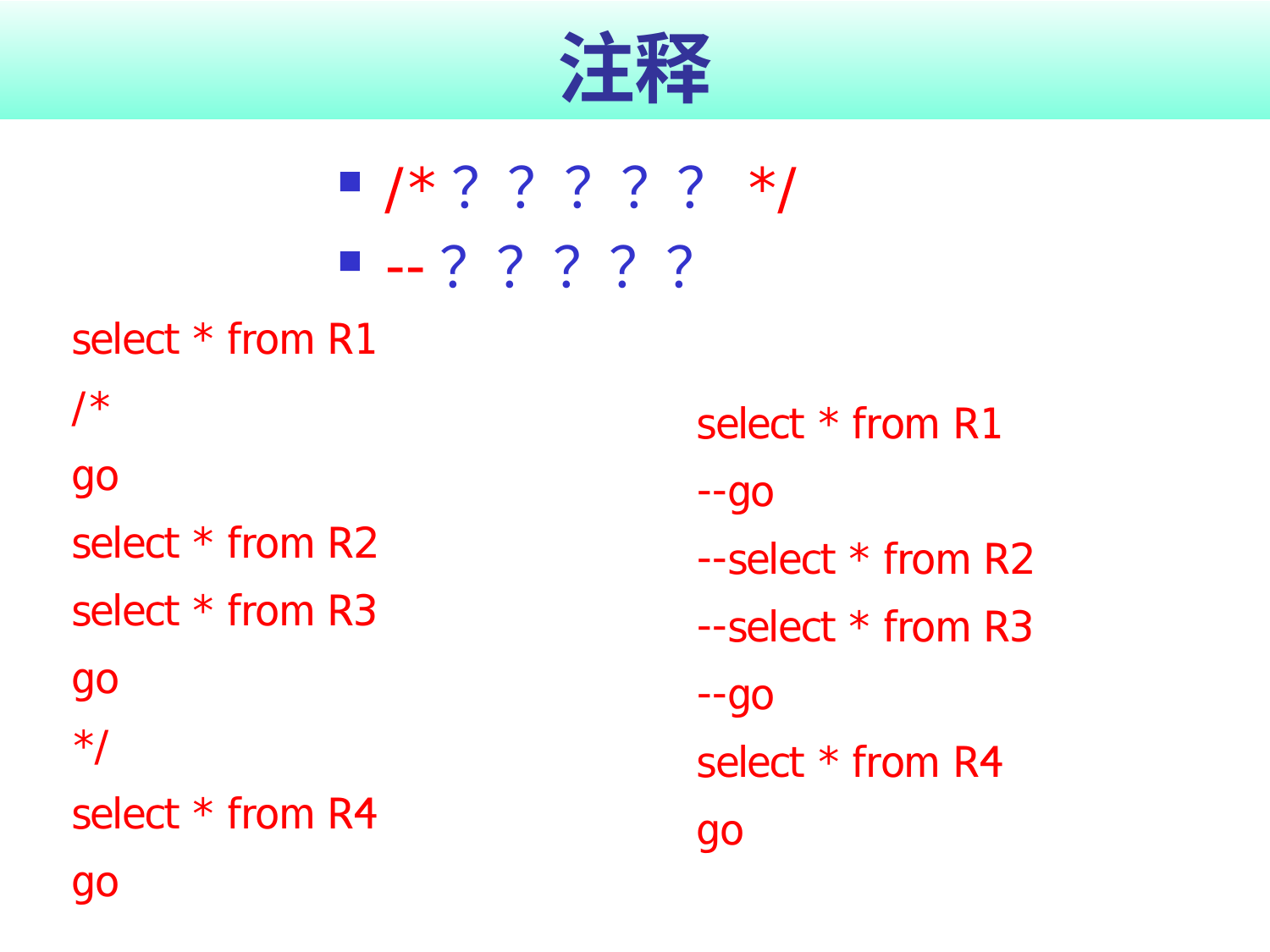

# 注释
/*？？？？？*/
--？？？？？

select * from R1
/*
go
select * from R2
select * from R3
go
*/
select * from R4
go
select * from R1
--go
--select * from R2
--select * from R3
--go
select * from R4
go